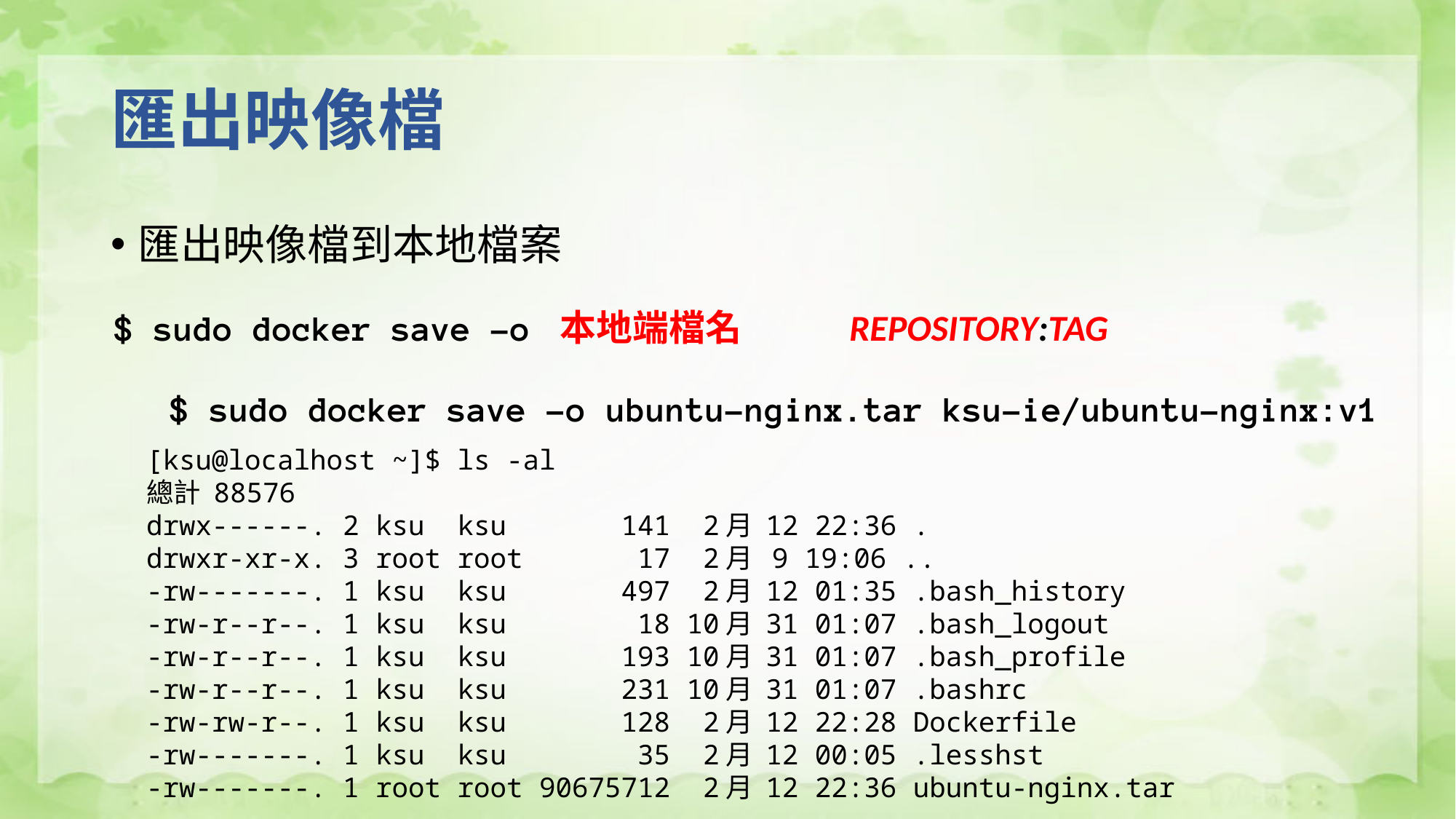

# 匯出映像檔
匯出映像檔到本地檔案

$ sudo docker save -o 本地端檔名     REPOSITORY:TAG
$ sudo docker save -o ubuntu-nginx.tar ksu-ie/ubuntu-nginx:v1
[ksu@localhost ~]$ ls -al
總計 88576
drwx------. 2 ksu  ksu       141  2月 12 22:36 .
drwxr-xr-x. 3 root root       17  2月  9 19:06 ..
-rw-------. 1 ksu  ksu       497  2月 12 01:35 .bash_history
-rw-r--r--. 1 ksu  ksu        18 10月 31 01:07 .bash_logout
-rw-r--r--. 1 ksu  ksu       193 10月 31 01:07 .bash_profile
-rw-r--r--. 1 ksu  ksu       231 10月 31 01:07 .bashrc
-rw-rw-r--. 1 ksu  ksu       128  2月 12 22:28 Dockerfile
-rw-------. 1 ksu  ksu        35  2月 12 00:05 .lesshst
-rw-------. 1 root root 90675712  2月 12 22:36 ubuntu-nginx.tar